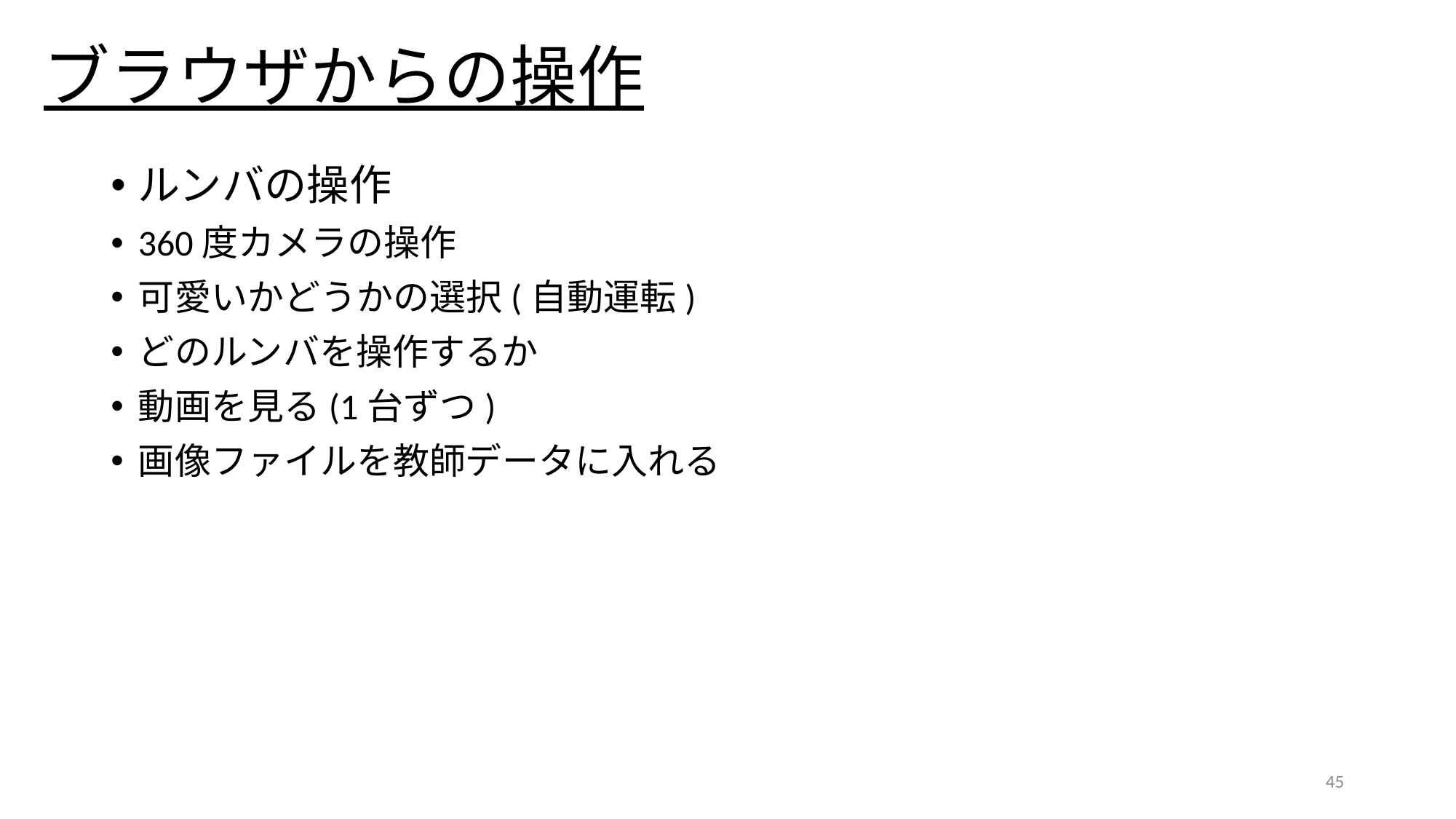

# ブラウザからの操作
ルンバの操作
360度カメラの操作
可愛いかどうかの選択(自動運転)
どのルンバを操作するか
動画を見る(1台ずつ)
画像ファイルを教師データに入れる

45